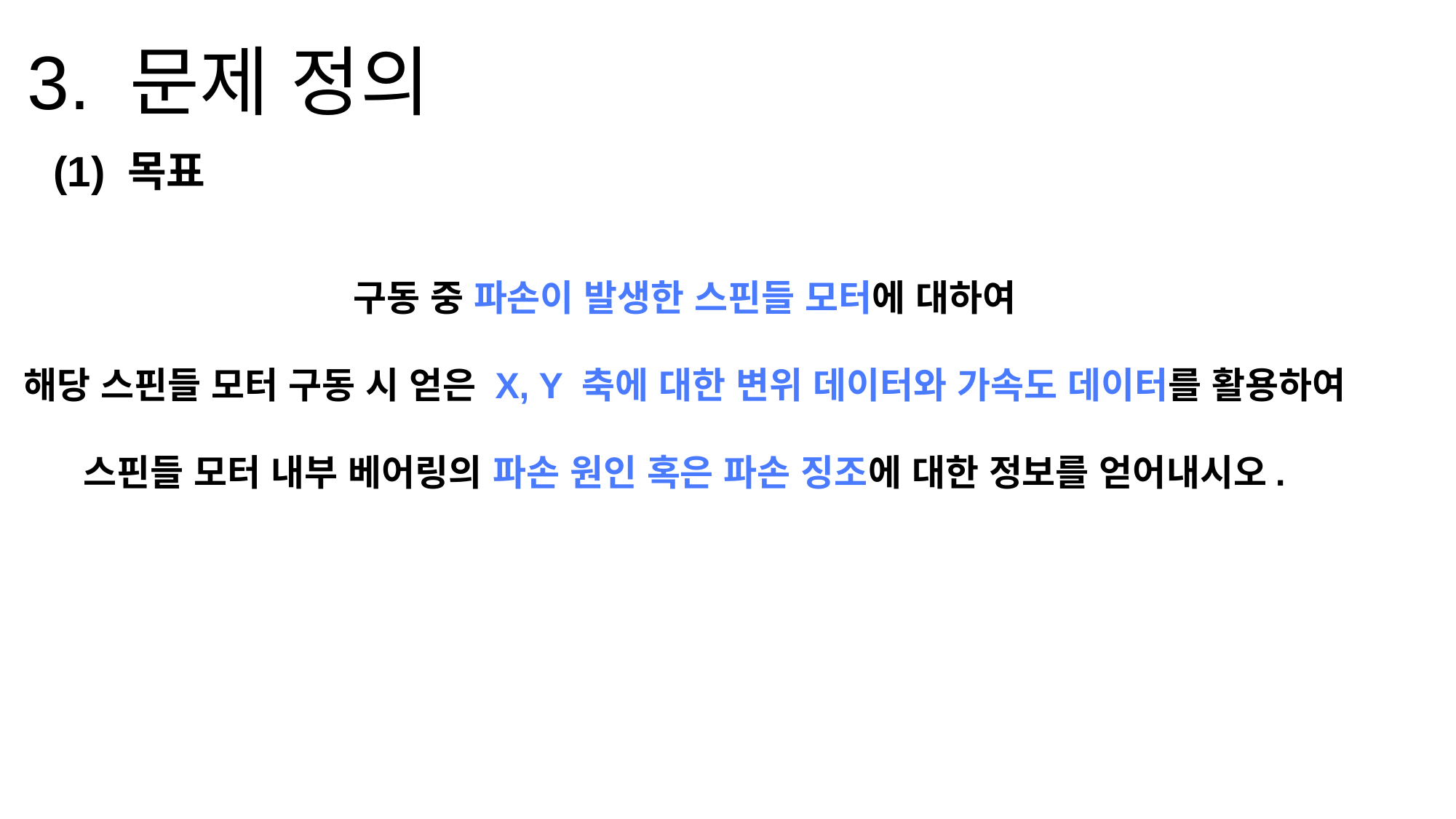

3. 문제 정의
(1) 목표
구동 중 파손이 발생한 스핀들 모터에 대하여

해당 스핀들 모터 구동 시 얻은 X, Y 축에 대한 변위 데이터와 가속도 데이터를 활용하여

스핀들 모터 내부 베어링의 파손 원인 혹은 파손 징조에 대한 정보를 얻어내시오.